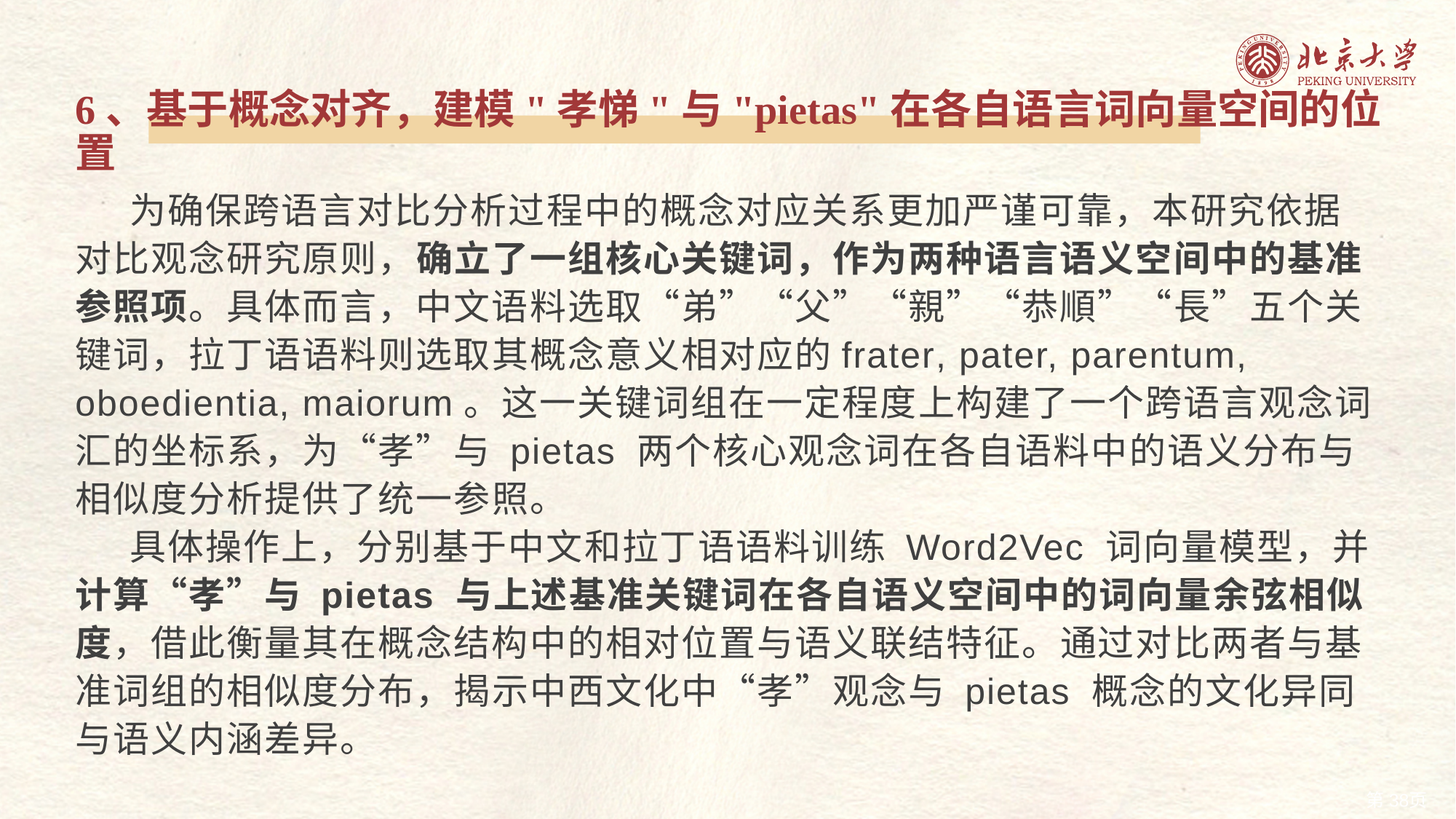

6、基于概念对齐，建模"孝悌"与"pietas"在各自语言词向量空间的位置

为确保跨语言对比分析过程中的概念对应关系更加严谨可靠，本研究依据对比观念研究原则，确立了一组核心关键词，作为两种语言语义空间中的基准参照项。具体而言，中文语料选取“弟”“父”“親”“恭順”“長”五个关键词，拉丁语语料则选取其概念意义相对应的frater, pater, parentum, oboedientia, maiorum。这一关键词组在一定程度上构建了一个跨语言观念词汇的坐标系，为“孝”与 pietas 两个核心观念词在各自语料中的语义分布与相似度分析提供了统一参照。
具体操作上，分别基于中文和拉丁语语料训练 Word2Vec 词向量模型，并计算“孝”与 pietas 与上述基准关键词在各自语义空间中的词向量余弦相似度，借此衡量其在概念结构中的相对位置与语义联结特征。通过对比两者与基准词组的相似度分布，揭示中西文化中“孝”观念与 pietas 概念的文化异同与语义内涵差异。
38